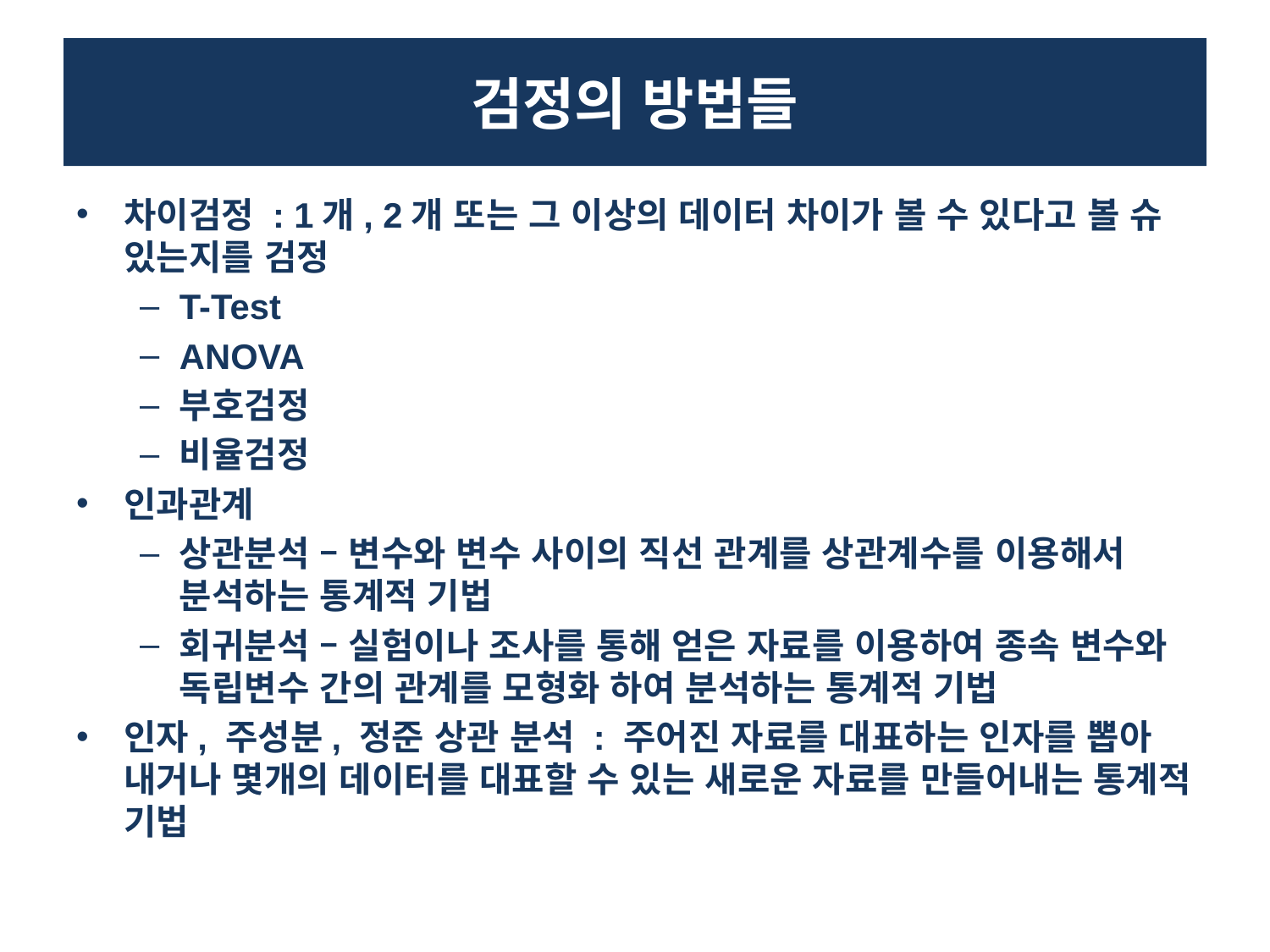

# 검정의 방법들
차이검정 : 1개, 2개 또는 그 이상의 데이터 차이가 볼 수 있다고 볼 슈 있는지를 검정
T-Test
ANOVA
부호검정
비율검정
인과관계
상관분석 – 변수와 변수 사이의 직선 관계를 상관계수를 이용해서 분석하는 통계적 기법
회귀분석 – 실험이나 조사를 통해 얻은 자료를 이용하여 종속 변수와 독립변수 간의 관계를 모형화 하여 분석하는 통계적 기법
인자, 주성분, 정준 상관 분석 : 주어진 자료를 대표하는 인자를 뽑아 내거나 몇개의 데이터를 대표할 수 있는 새로운 자료를 만들어내는 통계적 기법